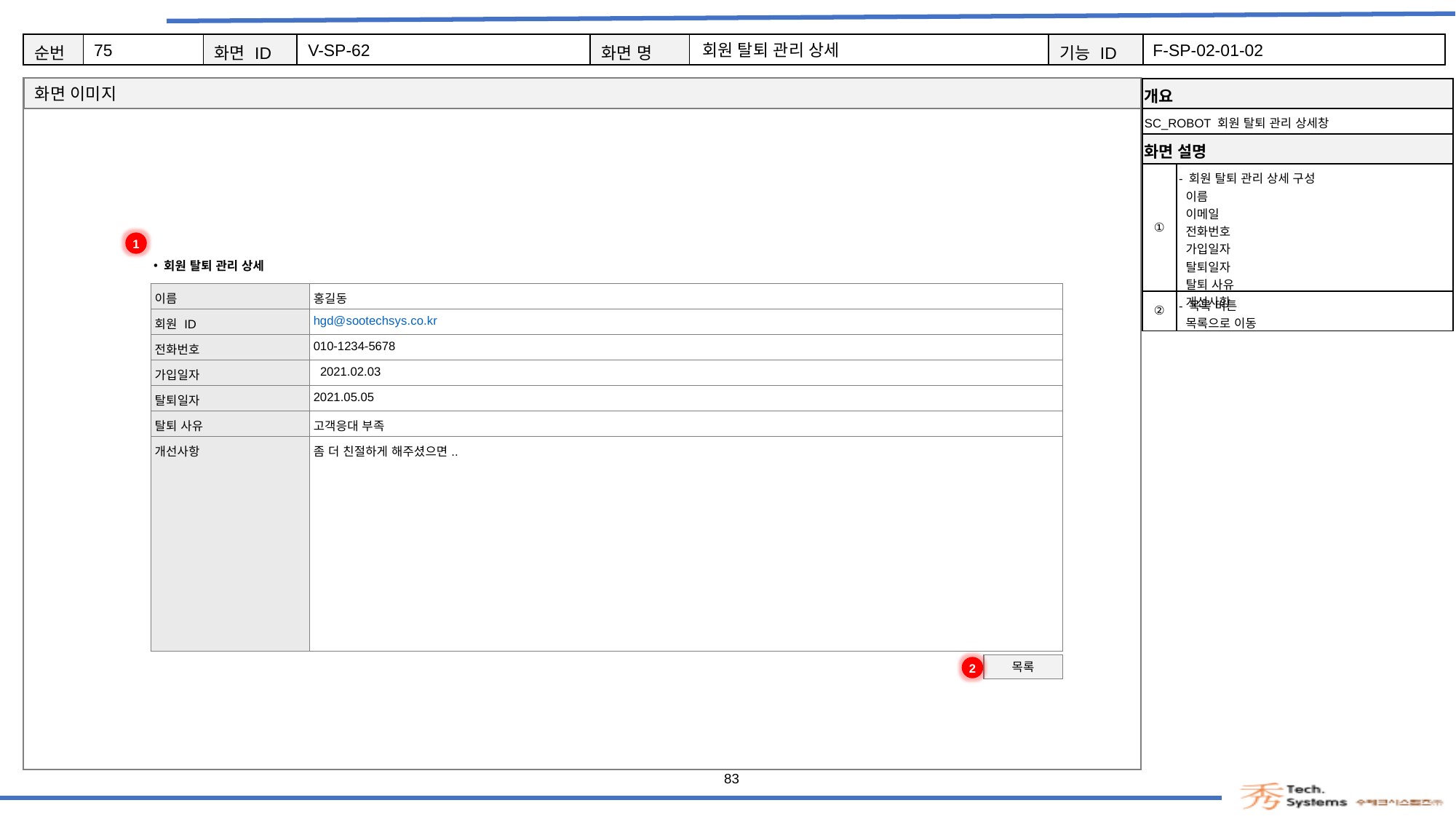

75
V-SP-62
회원 탈퇴 관리 상세
F-SP-02-01-02
| 개요 |  |
| --- | --- |
| SC\_ROBOT 회원 탈퇴 관리 상세창 |  |
| 화면 설명 | Description |
| ① | - 회원 탈퇴 관리 상세 구성 이름 이메일 전화번호 가입일자 탈퇴일자 탈퇴 사유 개선사항 |
| ② | - 목록 버튼 목록으로 이동 |
1

회원 탈퇴 관리 상세
| 이름 | 홍길동 |
| --- | --- |
| 회원 ID | hgd@sootechsys.co.kr |
| 전화번호 | 010-1234-5678 |
| 가입일자 | 2021.02.03 |
| 탈퇴일자 | 2021.05.05 |
| 탈퇴 사유 | 고객응대 부족 |
| 개선사항 | 좀 더 친절하게 해주셨으면.. |
목록
2